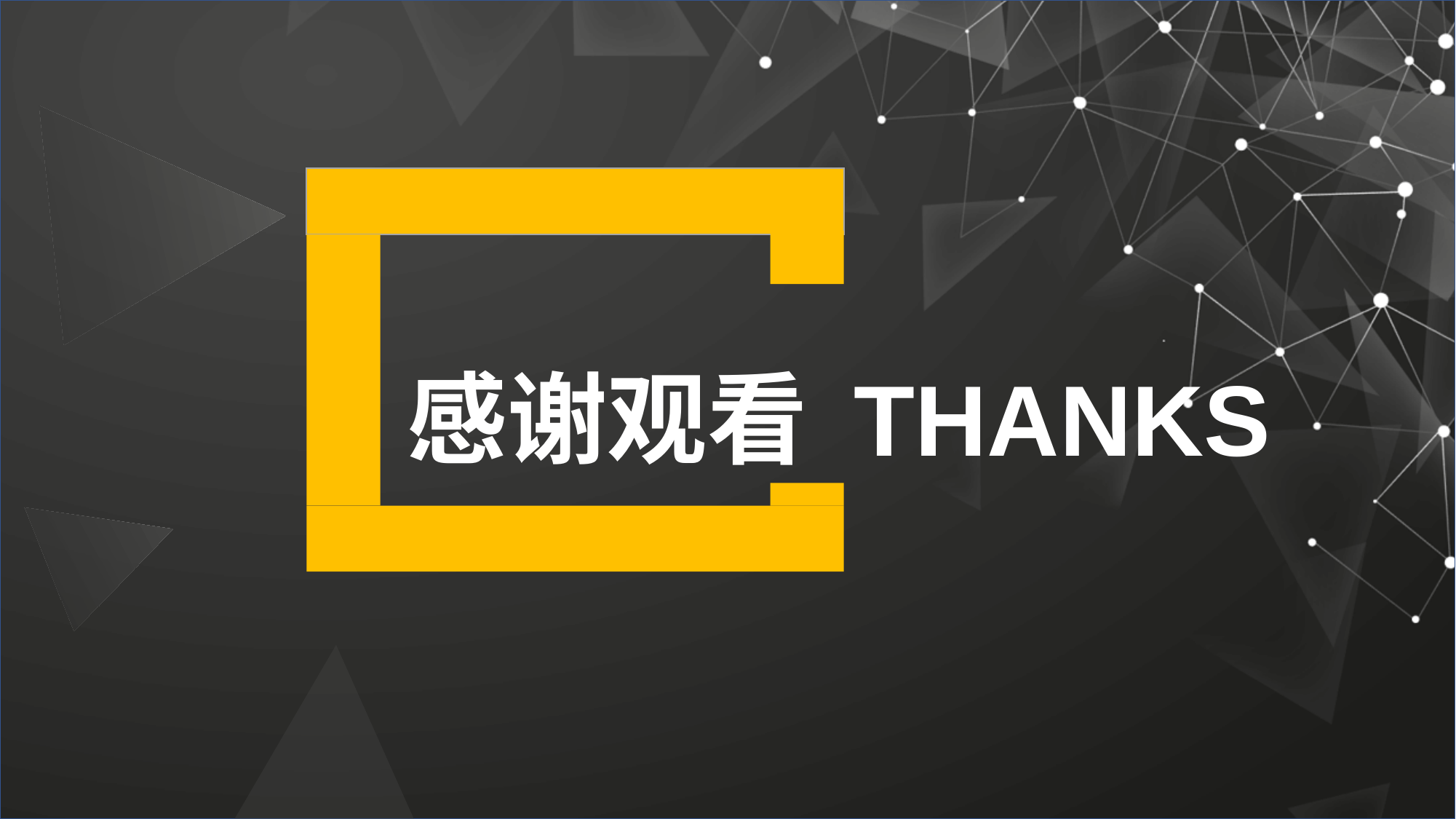

Please Add Your Title Here
insert your desired text here

### Chart

| Category | 系列 1 | 系列 2 | 系列 3 |
|---|---|---|---|
| Your text01 | 4.3 | 2.4 | 2.0 |
| Your text02 | 2.5 | 4.4 | 2.0 |
| Your text03 | 3.5 | 1.8 | 3.0 |
| Your text04 | 4.5 | 2.8 | 5.0 |
感谢观看 THANKS